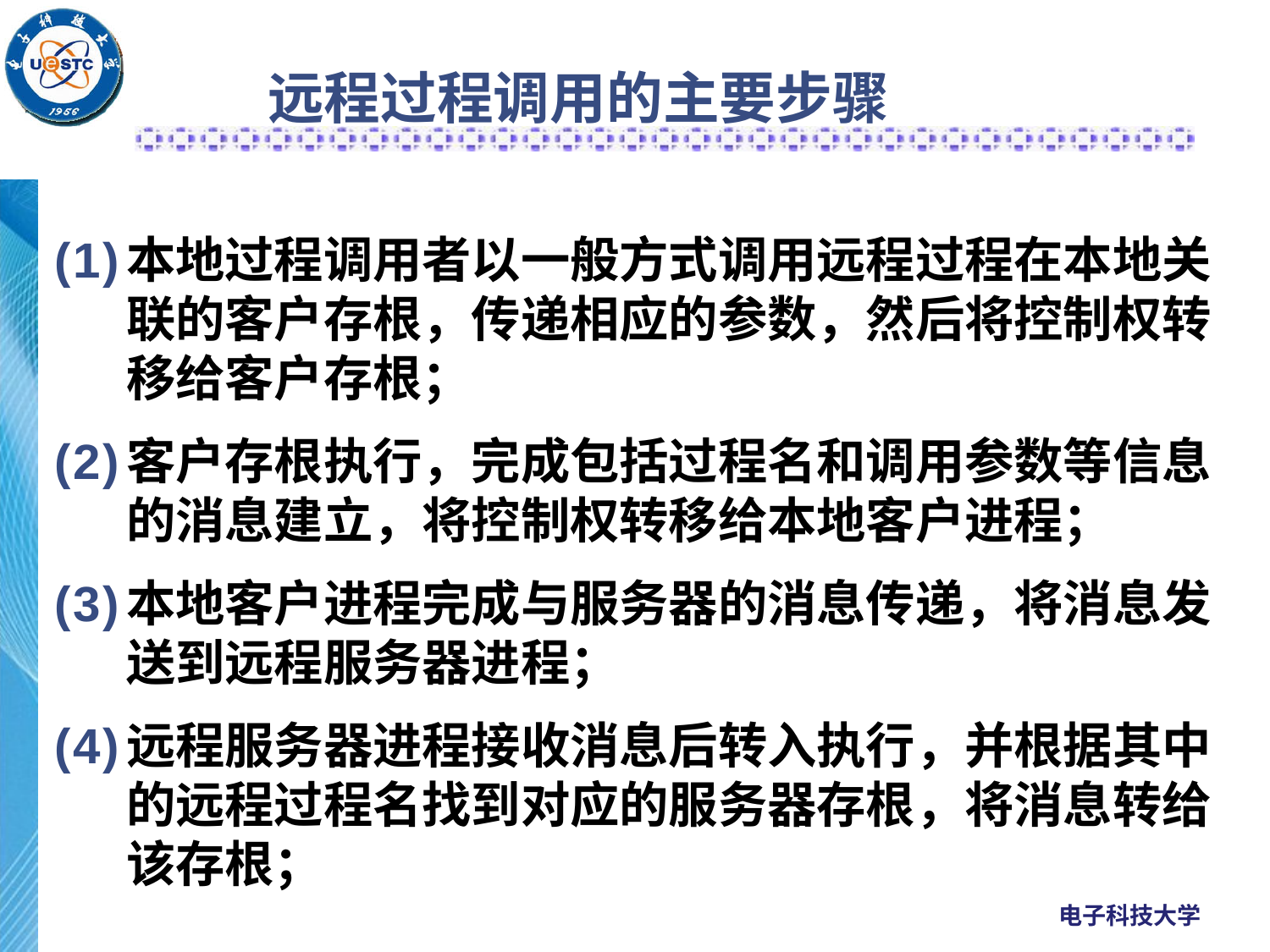

# 远程过程调用的主要步骤
本地过程调用者以一般方式调用远程过程在本地关联的客户存根，传递相应的参数，然后将控制权转移给客户存根；
客户存根执行，完成包括过程名和调用参数等信息的消息建立，将控制权转移给本地客户进程；
本地客户进程完成与服务器的消息传递，将消息发送到远程服务器进程；
远程服务器进程接收消息后转入执行，并根据其中的远程过程名找到对应的服务器存根，将消息转给该存根；